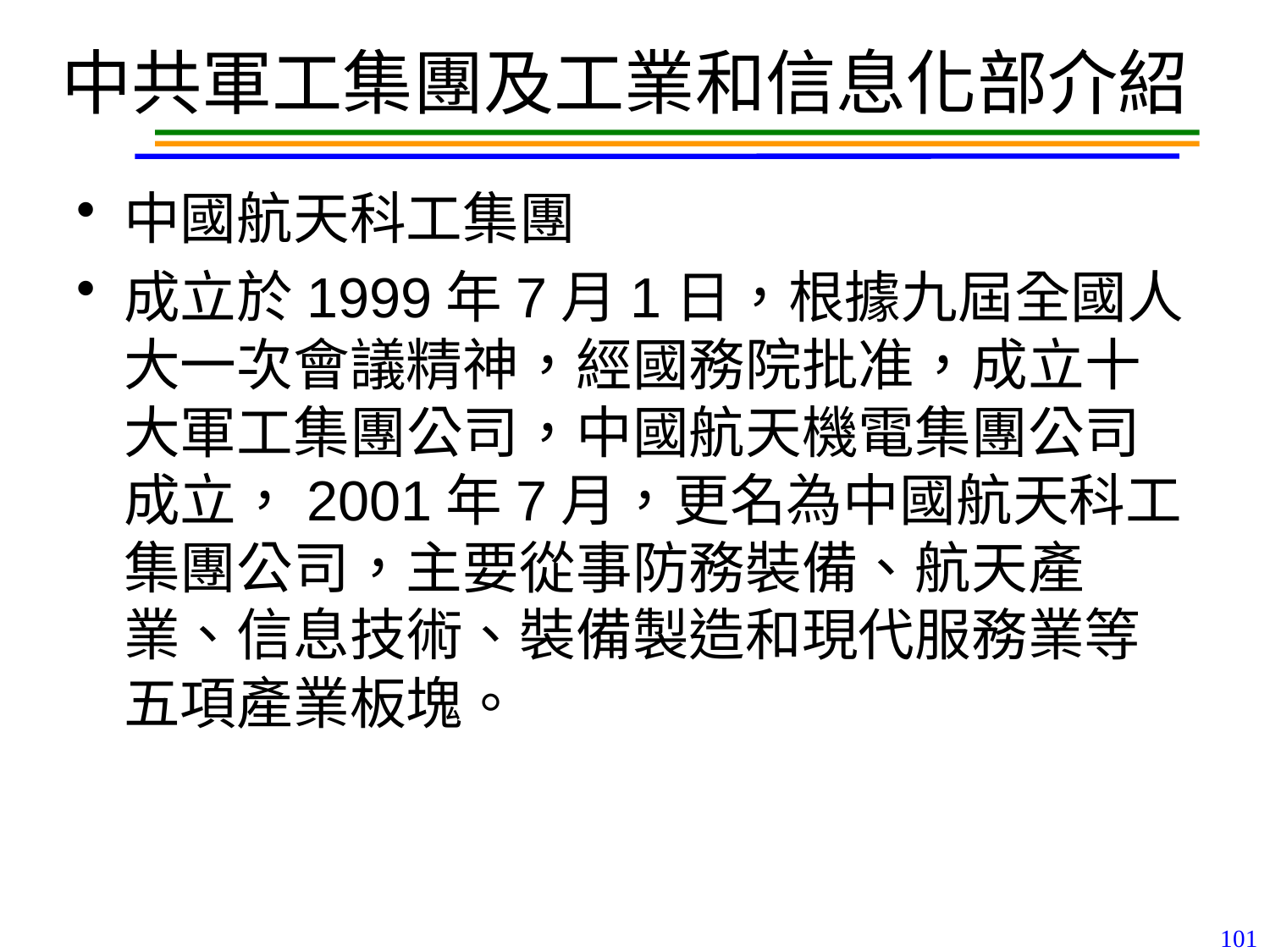

# 中共軍工集團及工業和信息化部介紹
中國航天科工集團
成立於1999年7月1日，根據九屆全國人大一次會議精神，經國務院批准，成立十大軍工集團公司，中國航天機電集團公司成立，2001年7月，更名為中國航天科工集團公司，主要從事防務裝備、航天產業、信息技術、裝備製造和現代服務業等五項產業板塊。

101